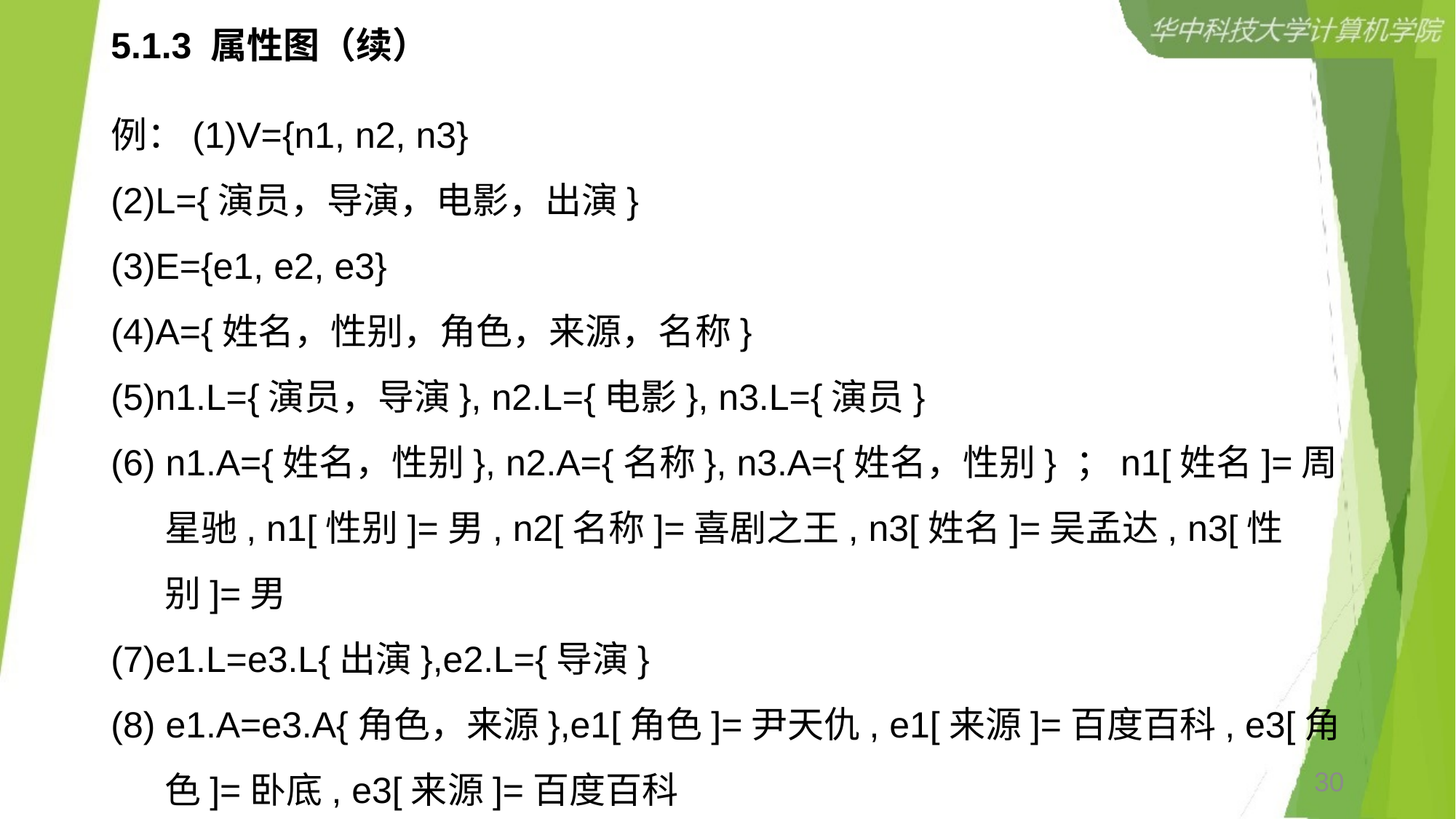

# 5.1.3 属性图（续）
例：(1)V={n1, n2, n3}
(2)L={演员，导演，电影，出演}
(3)E={e1, e2, e3}
(4)A={姓名，性别，角色，来源，名称}
(5)n1.L={演员，导演}, n2.L={电影}, n3.L={演员}
(6) n1.A={姓名，性别}, n2.A={名称}, n3.A={姓名，性别} ；n1[姓名]=周星驰, n1[性别]=男, n2[名称]=喜剧之王, n3[姓名]=吴孟达, n3[性别]=男
(7)e1.L=e3.L{出演},e2.L={导演}
(8) e1.A=e3.A{角色，来源},e1[角色]=尹天仇, e1[来源]=百度百科, e3[角色]=卧底, e3[来源]=百度百科
30